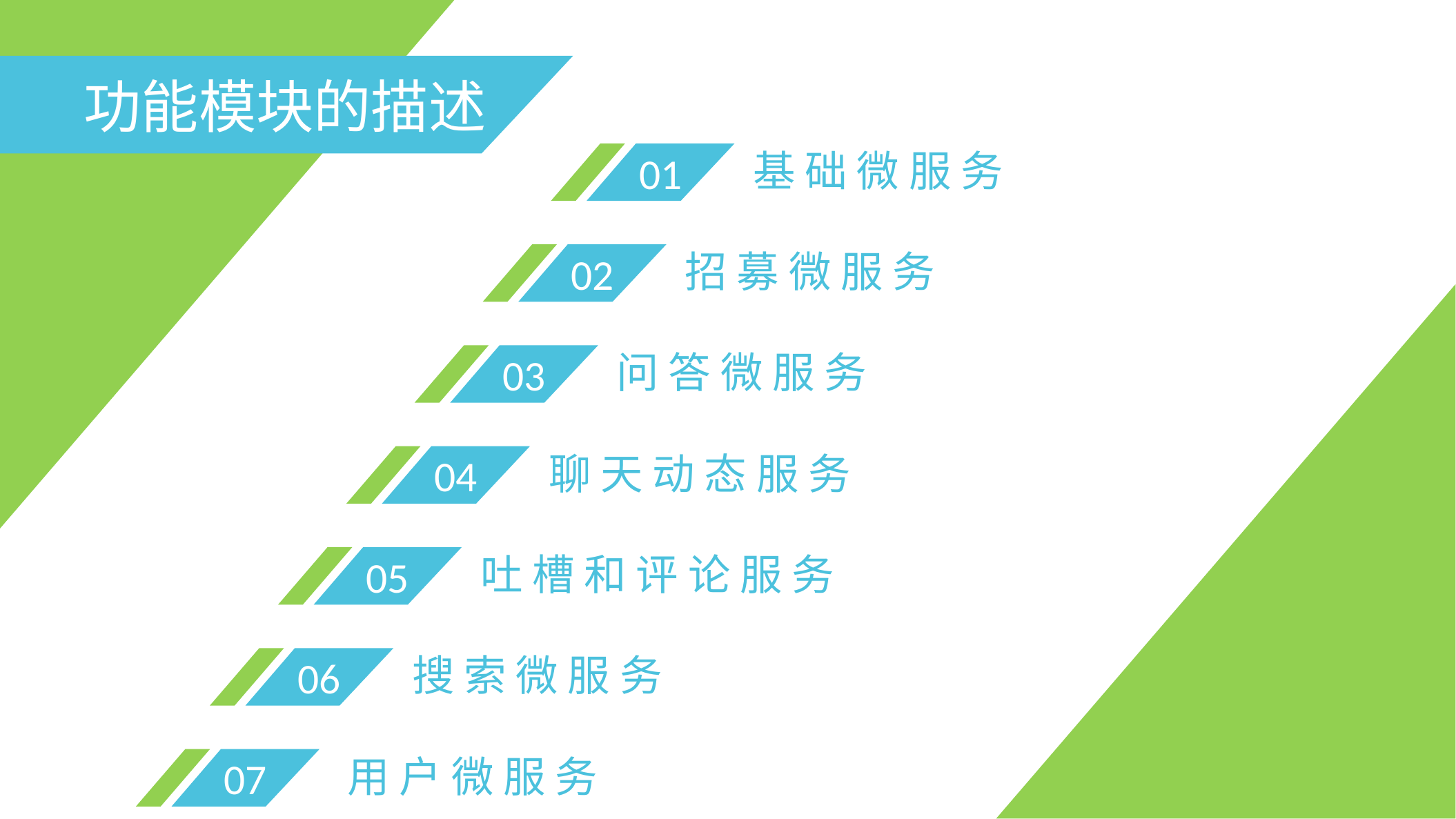

功能模块的描述

01
 基 础 微 服 务

02
 招 募 微 服 务

03
 问 答 微 服 务

04
 聊 天 动 态 服 务

05
 吐 槽 和 评 论 服 务

06
 搜 索 微 服 务

07
  用 户 微 服 务